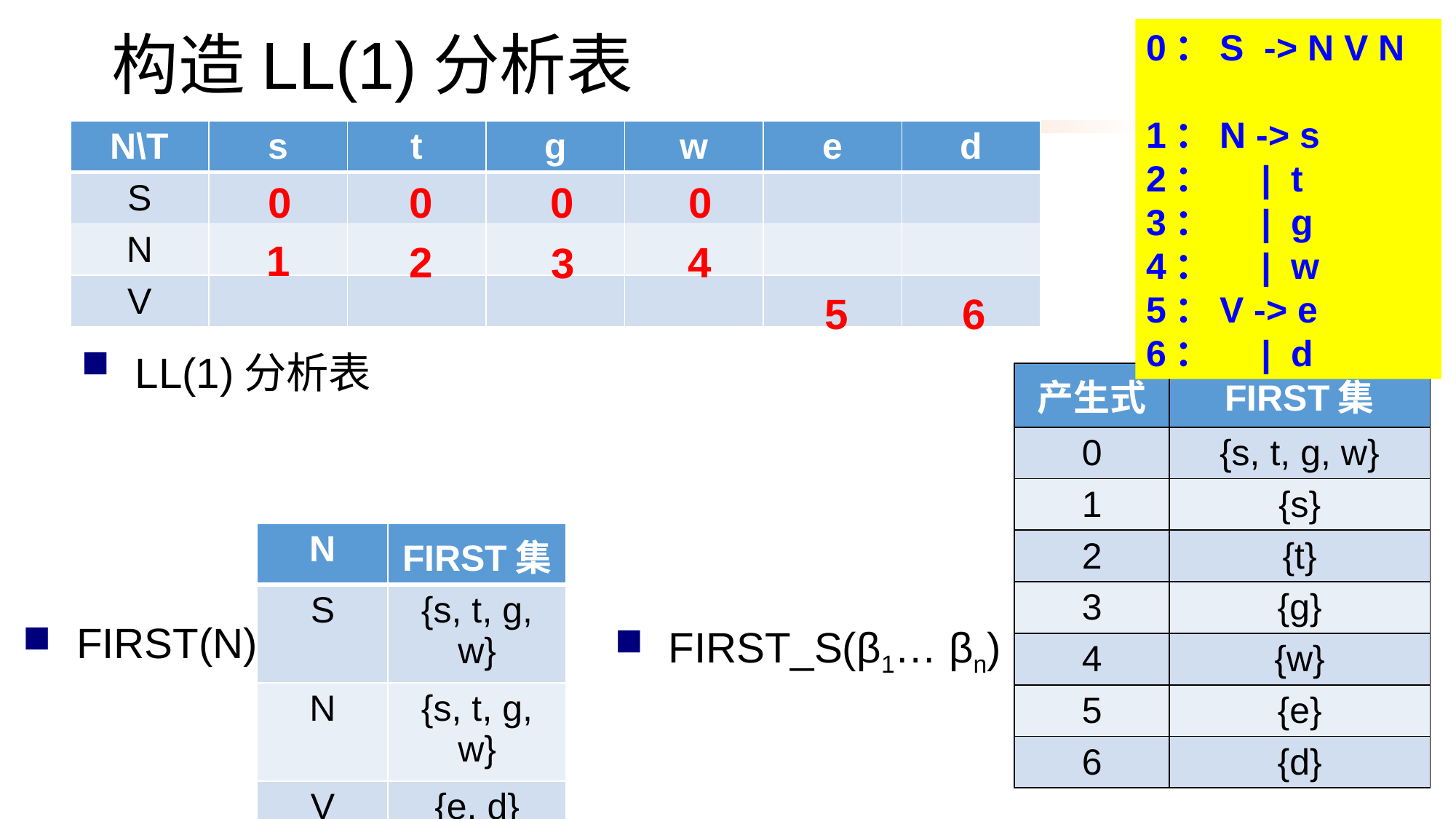

# 构造LL(1)分析表
0：S  -> N V N
1：N -> s
2：     |  t
3：     |  g
4：     |  w
5：V -> e
6：     |  d
| N\T | s | t | g | w | e | d |
| --- | --- | --- | --- | --- | --- | --- |
| S |  |  |  |  |  |  |
| N |  |  |  |  |  |  |
| V |  |  |  |  |  |  |
0
0
0
0
1
2
4
3
5
6
LL(1)分析表
| 产生式 | FIRST集 |
| --- | --- |
| 0 | {s, t, g, w} |
| 1 | {s} |
| 2 | {t} |
| 3 | {g} |
| 4 | {w} |
| 5 | {e} |
| 6 | {d} |
| N | FIRST集 |
| --- | --- |
| S | {s, t, g, w} |
| N | {s, t, g, w} |
| V | {e, d} |
FIRST_S(β1… βn)
FIRST(N)
68